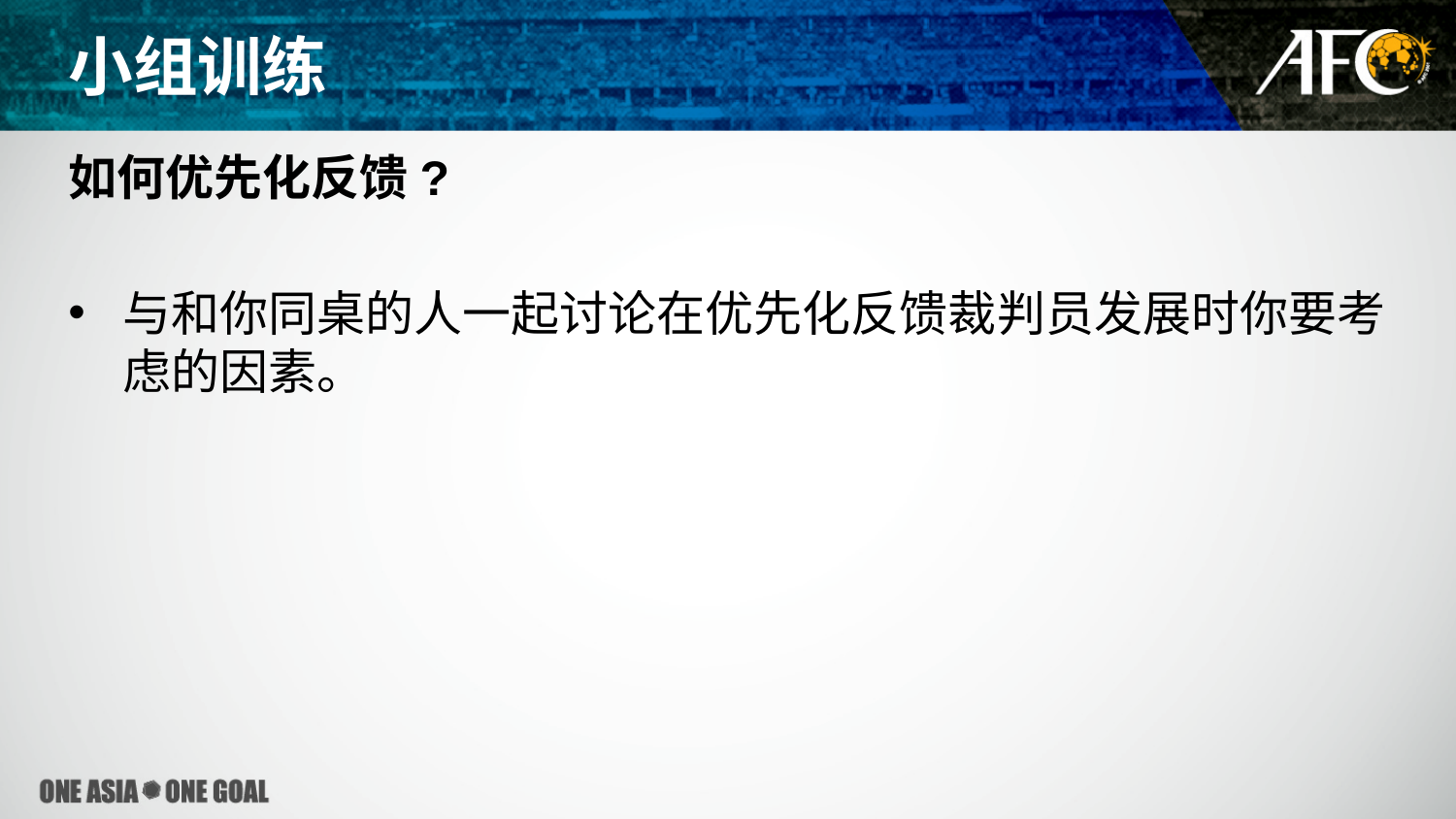

# 小组训练
如何优先化反馈?

与和你同桌的人一起讨论在优先化反馈裁判员发展时你要考虑的因素。